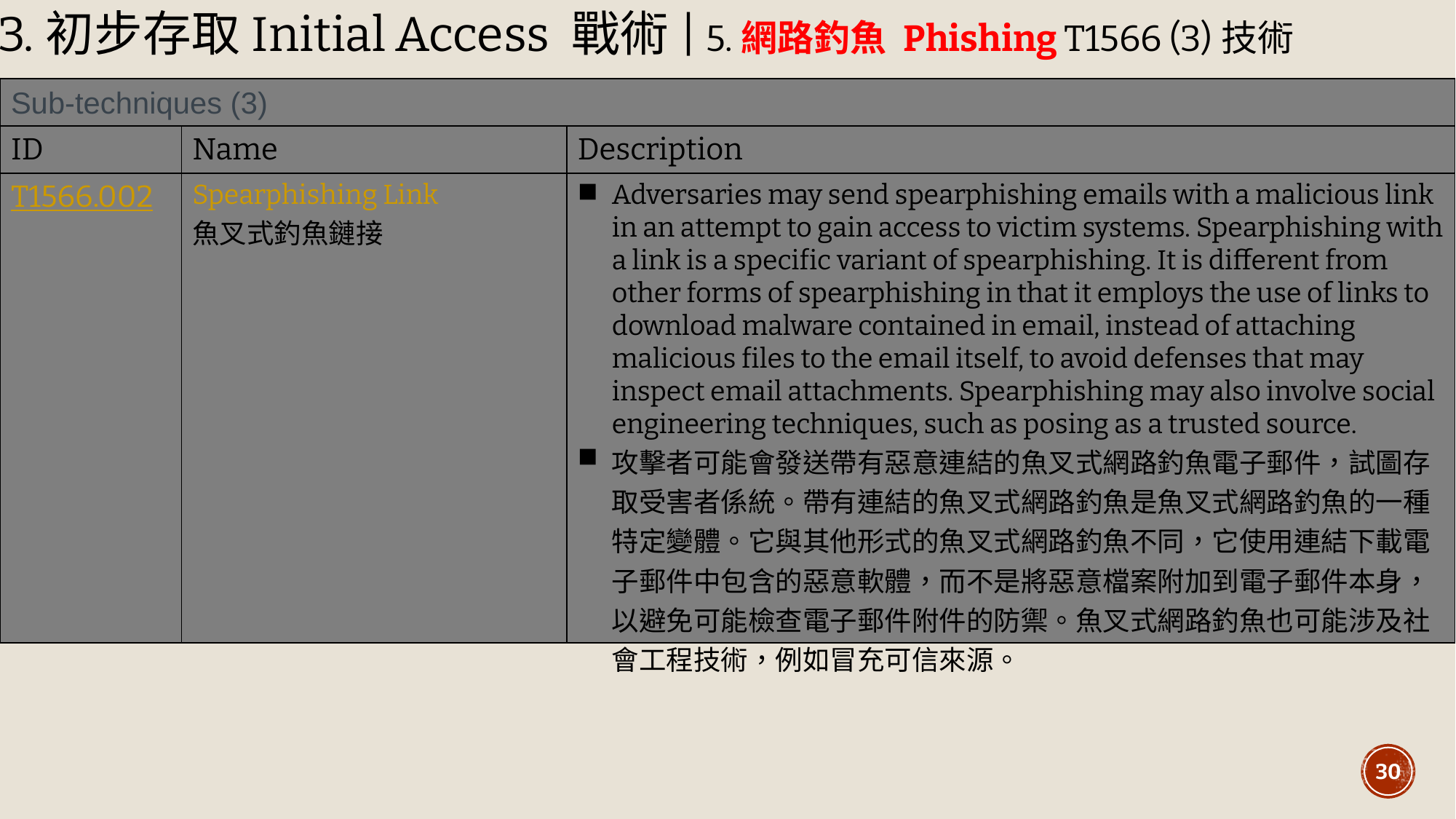

3.初步存取Initial Access 戰術| 5.網路釣魚 Phishing T1566 (3)技術
| Sub-techniques (3) |  |  |
| --- | --- | --- |
| ID | Name | Description |
| T1566.002 | Spearphishing Link 魚叉式釣魚鏈接 | Adversaries may send spearphishing emails with a malicious link in an attempt to gain access to victim systems. Spearphishing with a link is a specific variant of spearphishing. It is different from other forms of spearphishing in that it employs the use of links to download malware contained in email, instead of attaching malicious files to the email itself, to avoid defenses that may inspect email attachments. Spearphishing may also involve social engineering techniques, such as posing as a trusted source. 攻擊者可能會發送帶有惡意連結的魚叉式網路釣魚電子郵件，試圖存取受害者係統。帶有連結的魚叉式網路釣魚是魚叉式網路釣魚的一種特定變體。它與其他形式的魚叉式網路釣魚不同，它使用連結下載電子郵件中包含的惡意軟體，而不是將惡意檔案附加到電子郵件本身，以避免可能檢查電子郵件附件的防禦。魚叉式網路釣魚也可能涉及社會工程技術，例如冒充可信來源。 |

30